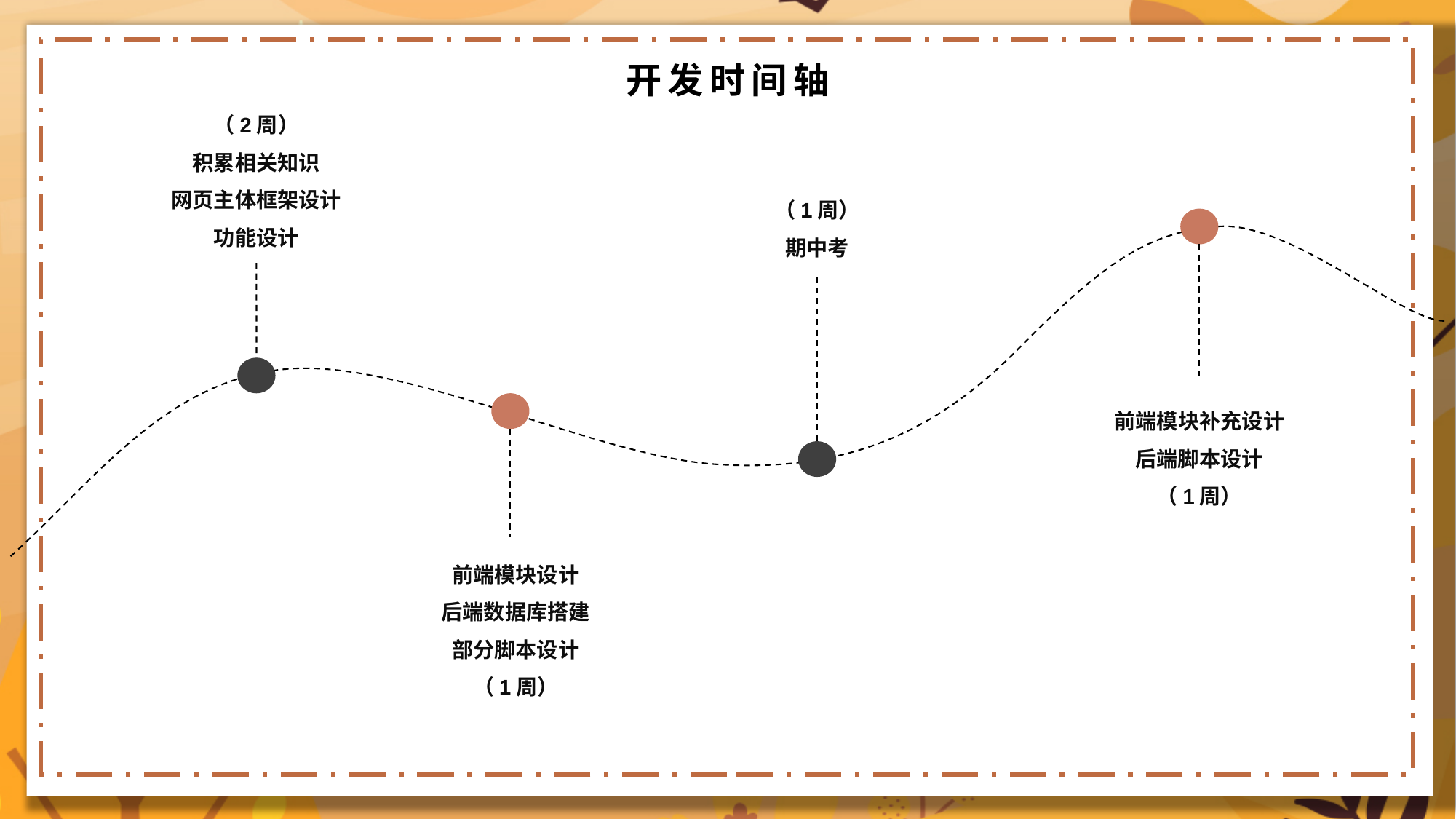

开发时间轴
（2周）
积累相关知识
网页主体框架设计
功能设计
（1周）
期中考

前端模块补充设计
后端脚本设计
（1周）
前端模块设计
后端数据库搭建
部分脚本设计
（1周）